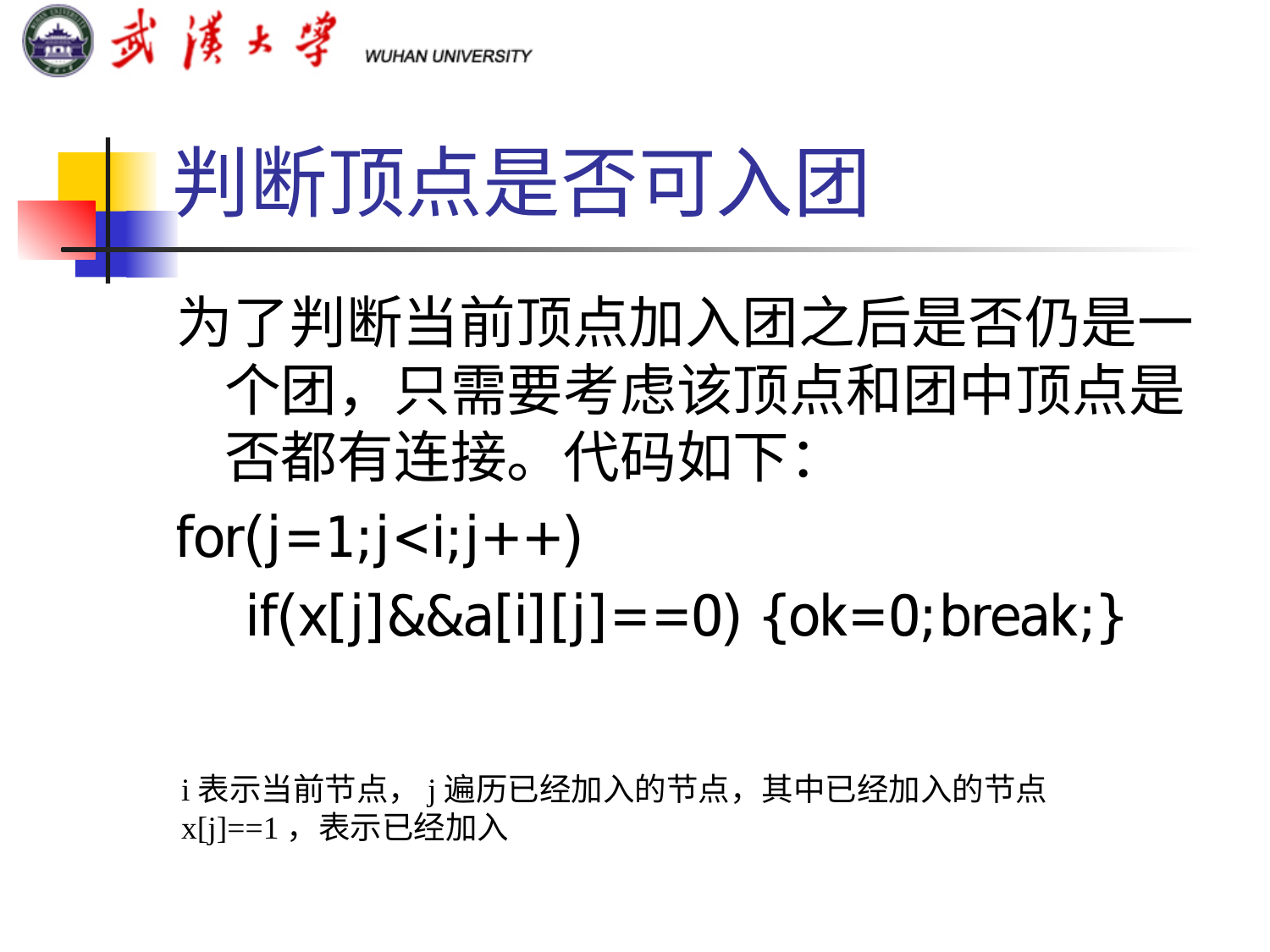

# 判断顶点是否可入团
为了判断当前顶点加入团之后是否仍是一个团，只需要考虑该顶点和团中顶点是否都有连接。代码如下：
for(j=1;j<i;j++)
    if(x[j]&&a[i][j]==0) {ok=0;break;}
i表示当前节点，j遍历已经加入的节点，其中已经加入的节点
x[j]==1，表示已经加入